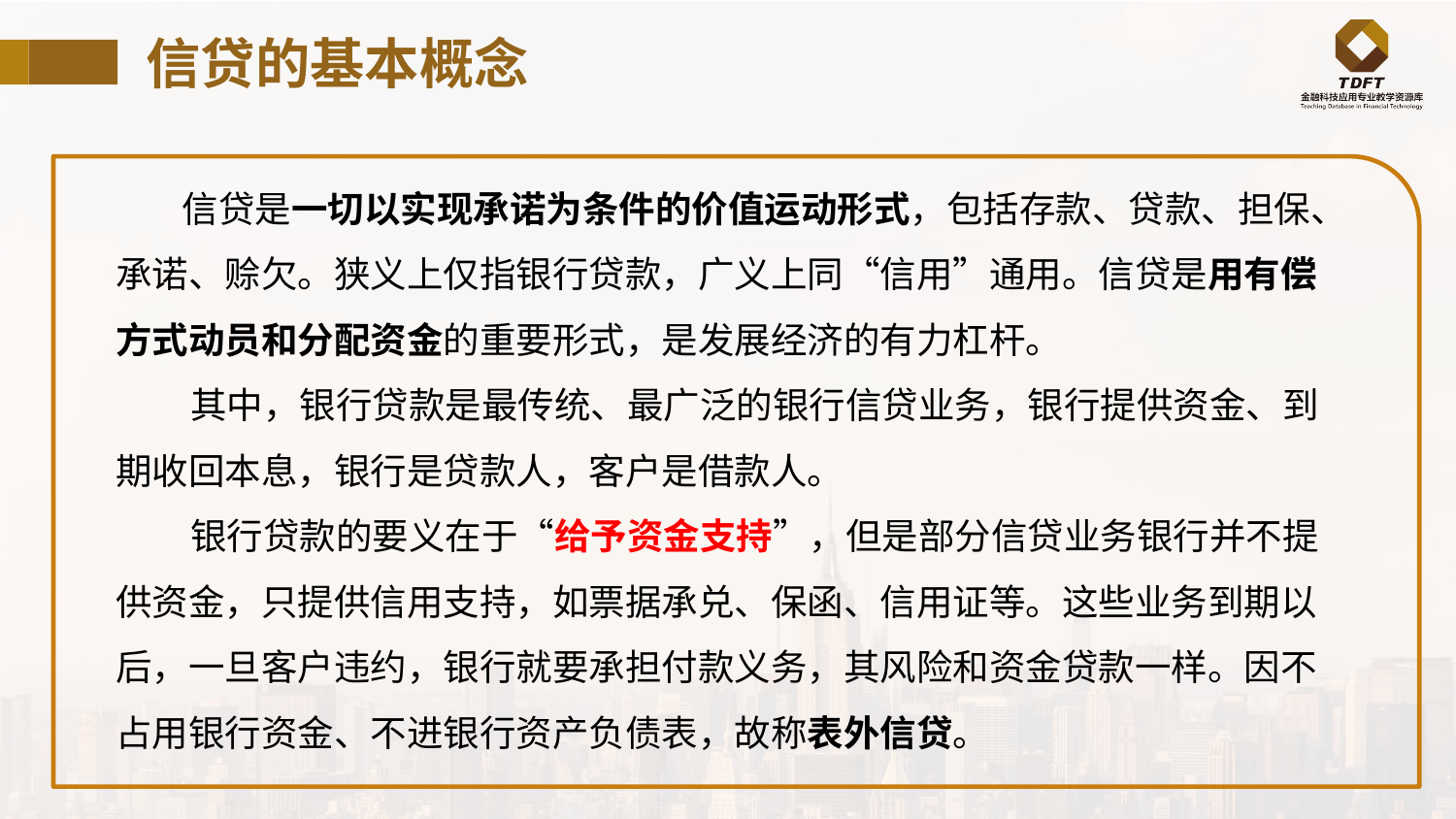

# 信贷的基本概念

       信贷是一切以实现承诺为条件的价值运动形式，包括存款、贷款、担保、承诺、赊欠。狭义上仅指银行贷款，广义上同“信用”通用。信贷是用有偿方式动员和分配资金的重要形式，是发展经济的有力杠杆。
        其中，银行贷款是最传统、最广泛的银行信贷业务，银行提供资金、到期收回本息，银行是贷款人，客户是借款人。
        银行贷款的要义在于“给予资金支持”，但是部分信贷业务银行并不提供资金，只提供信用支持，如票据承兑、保函、信用证等。这些业务到期以后，一旦客户违约，银行就要承担付款义务，其风险和资金贷款一样。因不占用银行资金、不进银行资产负债表，故称表外信贷。